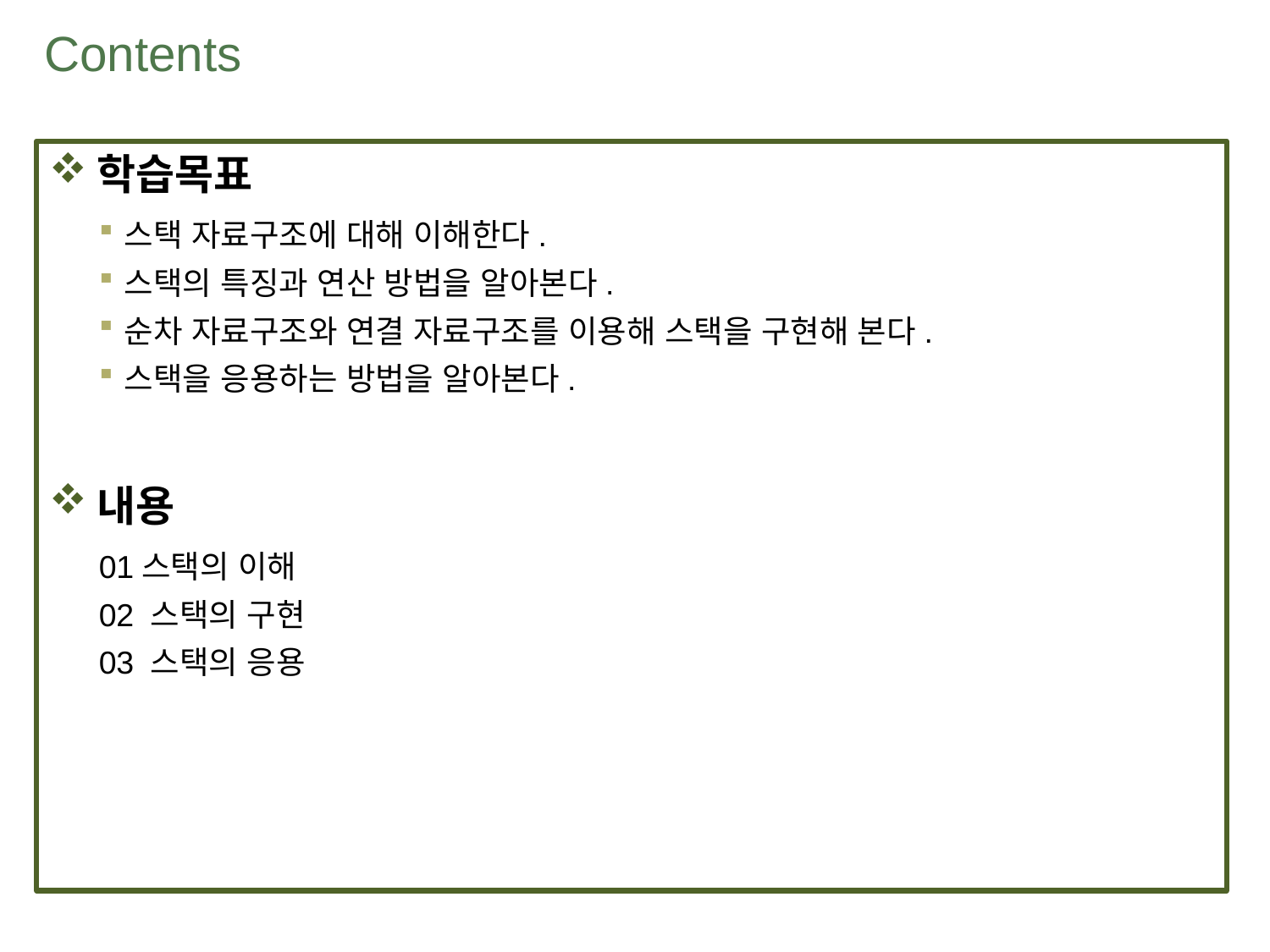

학습목표
스택 자료구조에 대해 이해한다.
스택의 특징과 연산 방법을 알아본다.
순차 자료구조와 연결 자료구조를 이용해 스택을 구현해 본다.
스택을 응용하는 방법을 알아본다.

내용
01스택의 이해
02 스택의 구현
03 스택의 응용